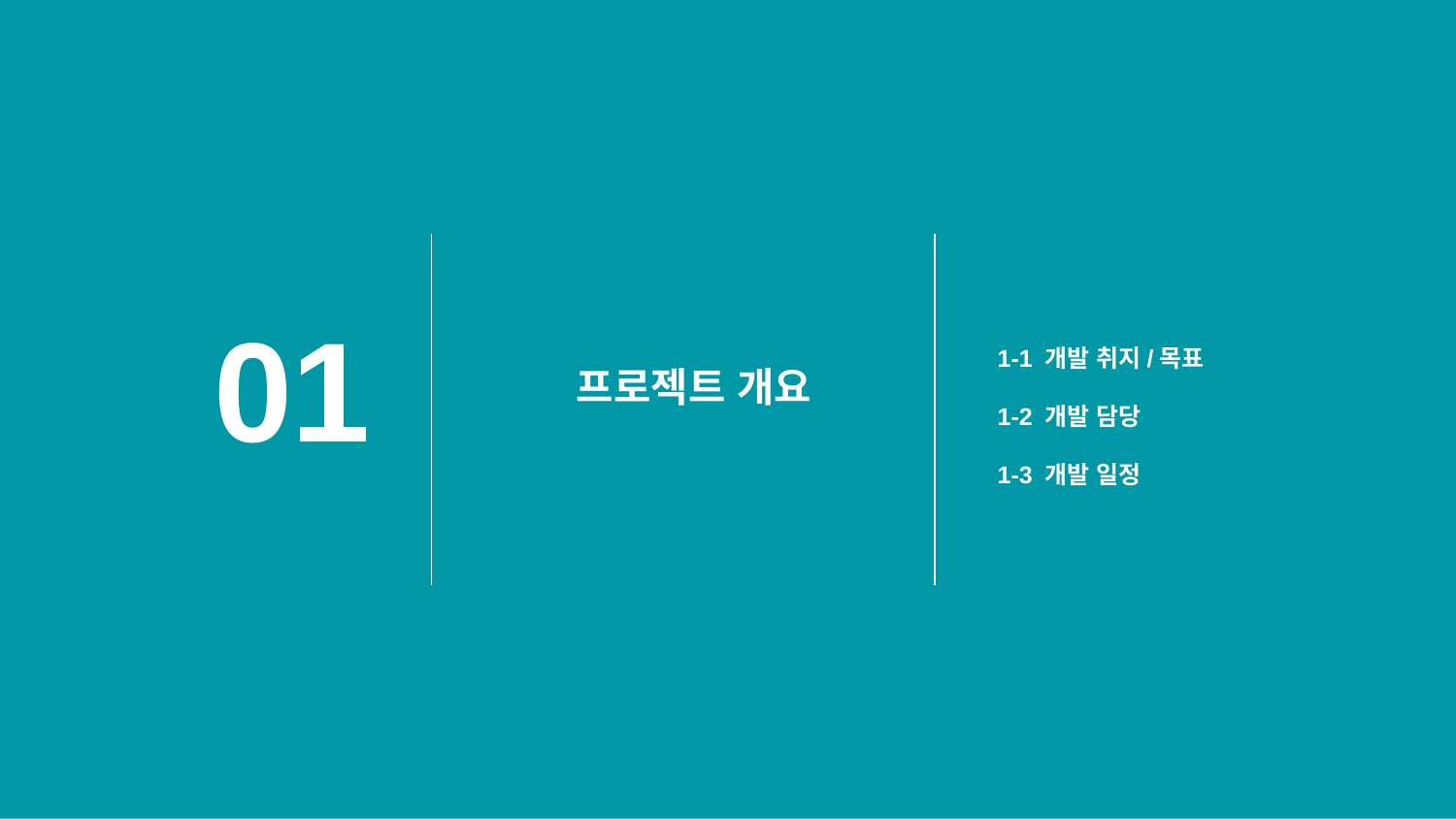

01
1-1 개발 취지/목표

1-2 개발 담당

1-3 개발 일정

프로젝트 개요